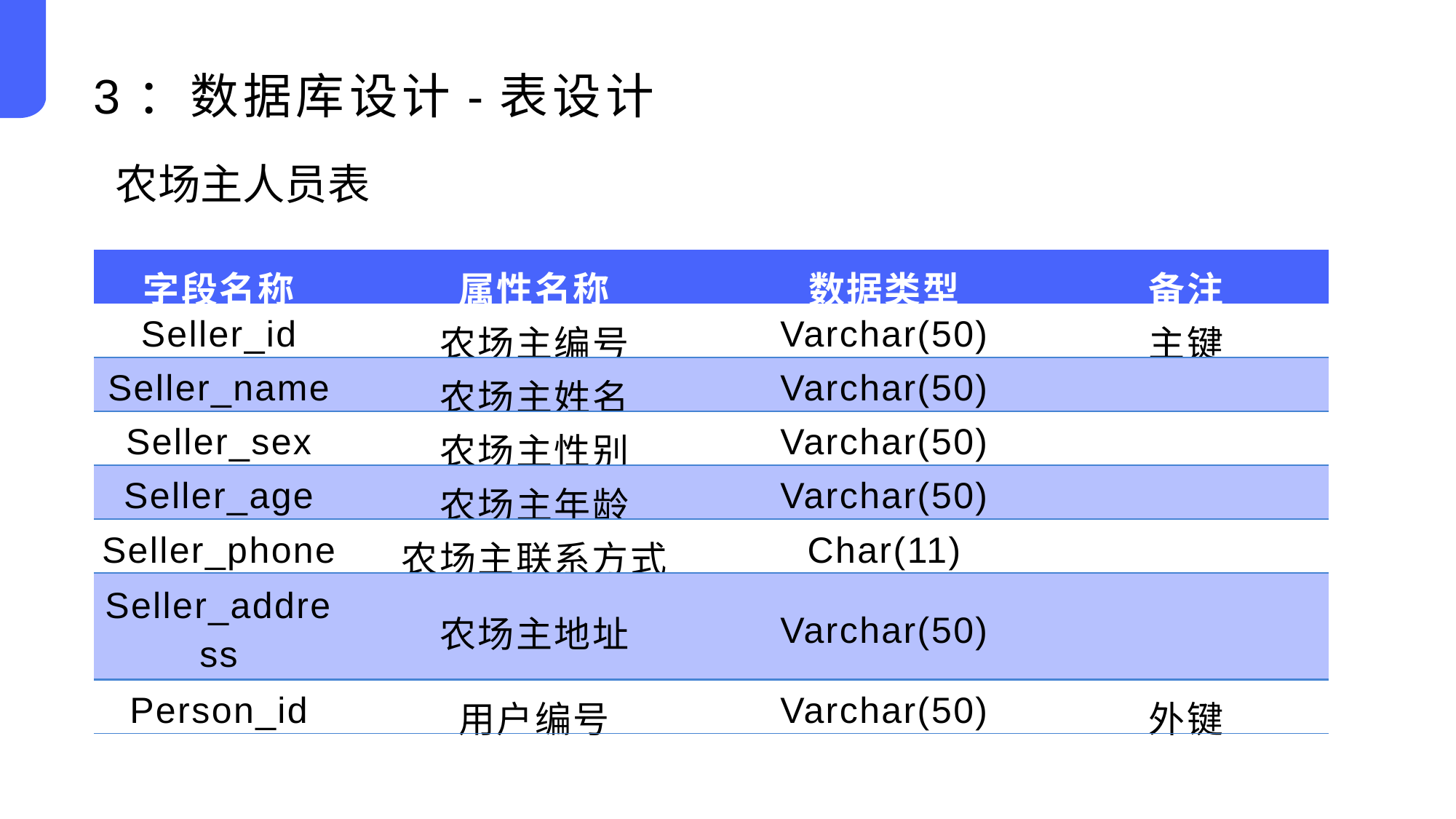

3：数据库设计-表设计
农场主人员表
| 字段名称 | 属性名称 | 数据类型 | 备注 |
| --- | --- | --- | --- |
| Seller\_id | 农场主编号 | Varchar(50) | 主键 |
| Seller\_name | 农场主姓名 | Varchar(50) |  |
| Seller\_sex | 农场主性别 | Varchar(50) |  |
| Seller\_age | 农场主年龄 | Varchar(50) |  |
| Seller\_phone | 农场主联系方式 | Char(11) |  |
| Seller\_address | 农场主地址 | Varchar(50) |  |
| Person\_id | 用户编号 | Varchar(50) | 外键 |